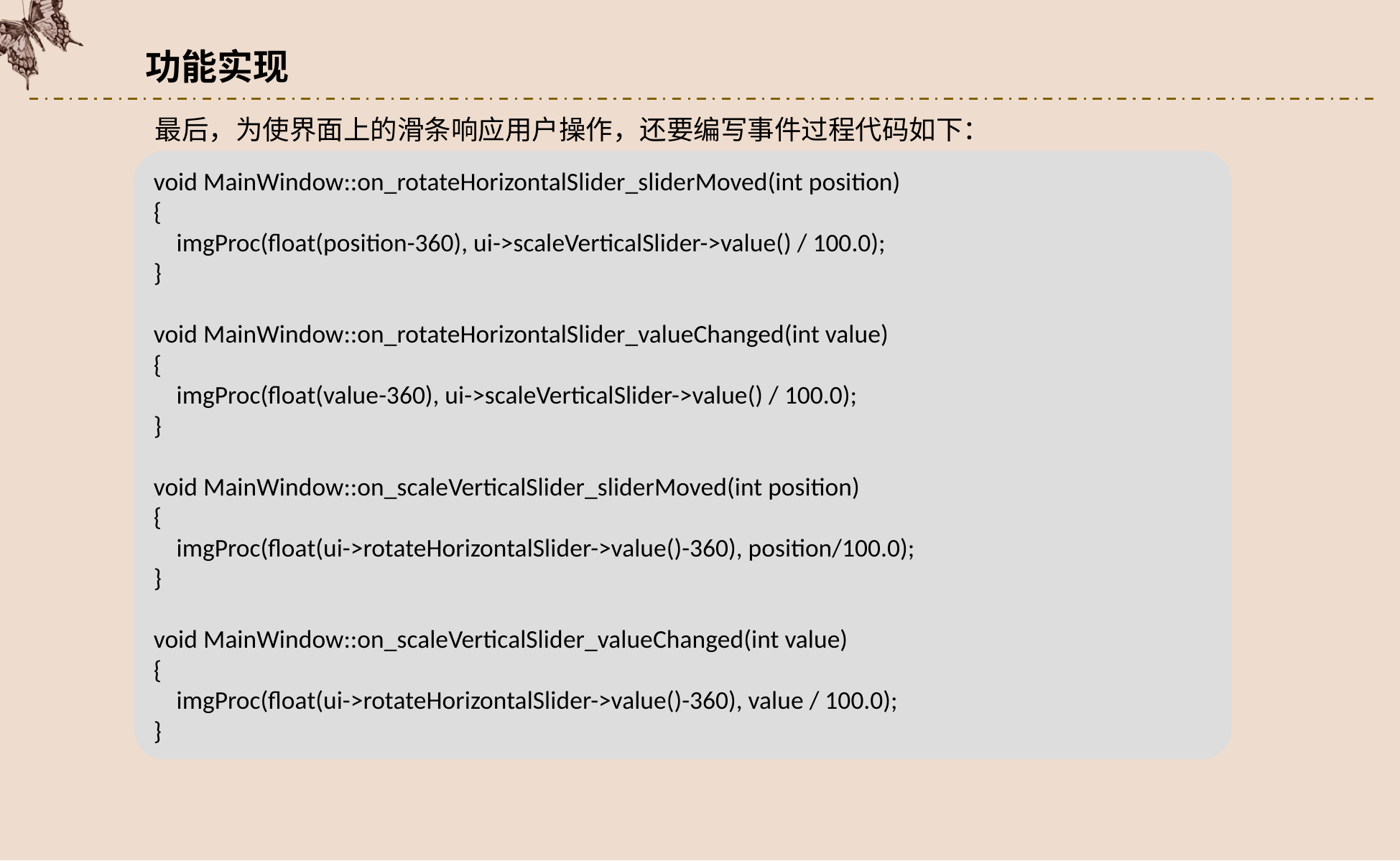

功能实现
最后，为使界面上的滑条响应用户操作，还要编写事件过程代码如下：
void MainWindow::on_rotateHorizontalSlider_sliderMoved(int position)
{
    imgProc(float(position-360), ui->scaleVerticalSlider->value() / 100.0);
}

void MainWindow::on_rotateHorizontalSlider_valueChanged(int value)
{
    imgProc(float(value-360), ui->scaleVerticalSlider->value() / 100.0);
}

void MainWindow::on_scaleVerticalSlider_sliderMoved(int position)
{
    imgProc(float(ui->rotateHorizontalSlider->value()-360), position/100.0);
}

void MainWindow::on_scaleVerticalSlider_valueChanged(int value)
{
    imgProc(float(ui->rotateHorizontalSlider->value()-360), value / 100.0);
}